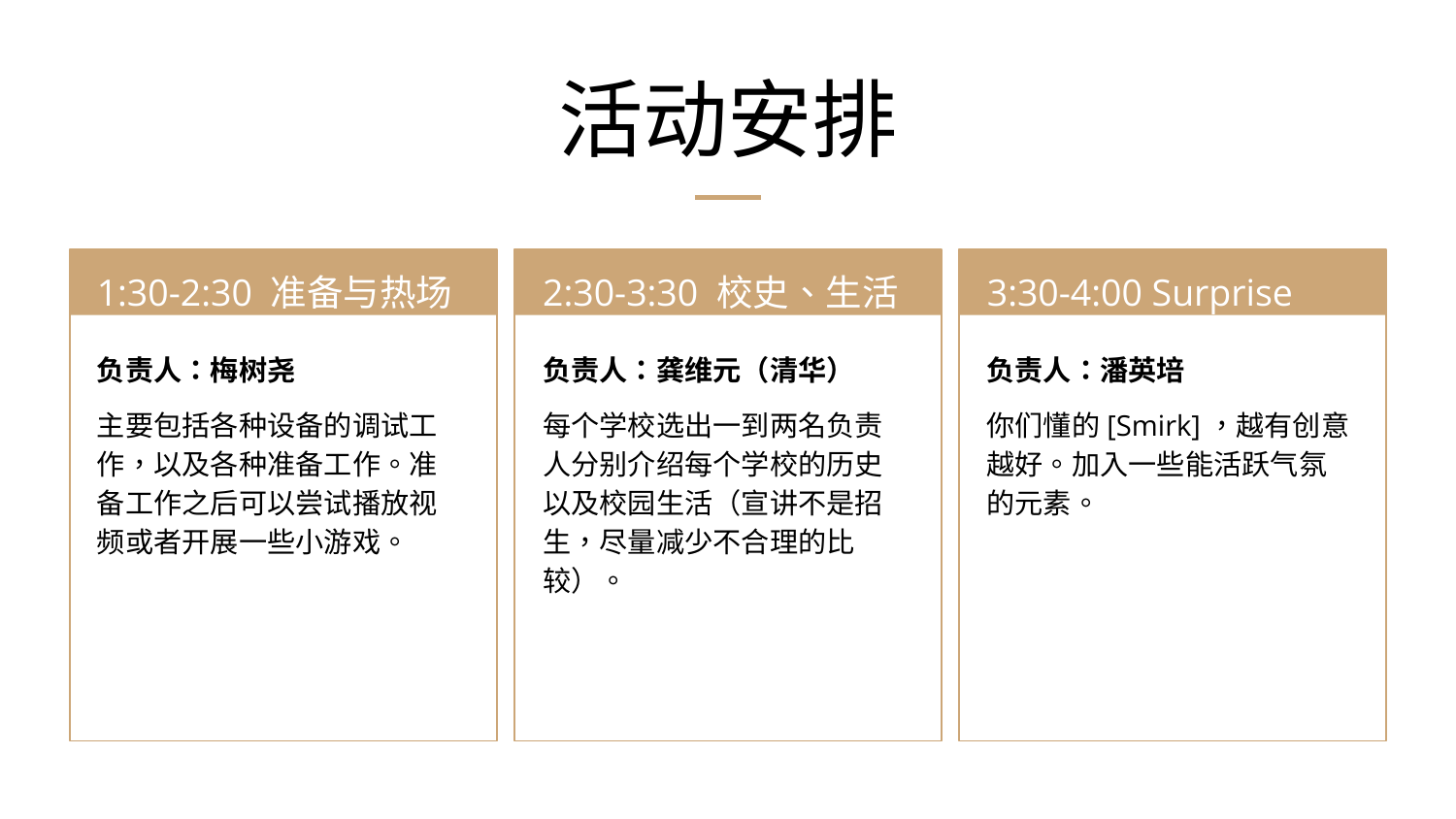

# 活动安排
1:30-2:30 准备与热场
2:30-3:30 校史、生活
3:30-4:00 Surprise

负责人：梅树尧
主要包括各种设备的调试工作，以及各种准备工作。准备工作之后可以尝试播放视频或者开展一些小游戏。
负责人：龚维元（清华）
每个学校选出一到两名负责人分别介绍每个学校的历史以及校园生活（宣讲不是招生，尽量减少不合理的比较）。
负责人：潘英培
你们懂的[Smirk]，越有创意越好。加入一些能活跃气氛的元素。